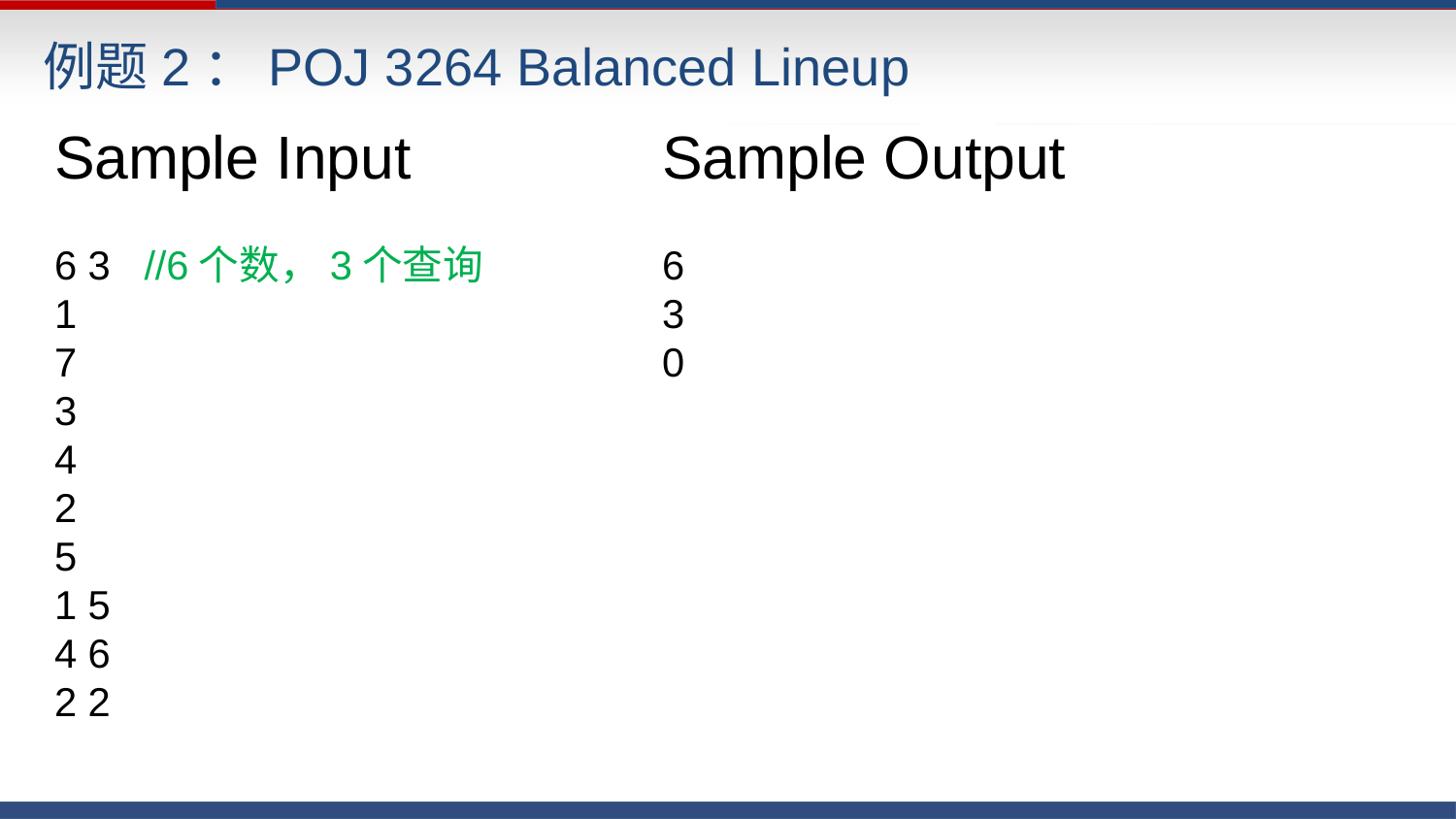

# 例题2：POJ 3264 Balanced Lineup
Sample Input

6 3   //6个数，3个查询
1
7
3
4
2
5
1 5
4 6
2 2
Sample Output

6
3
0